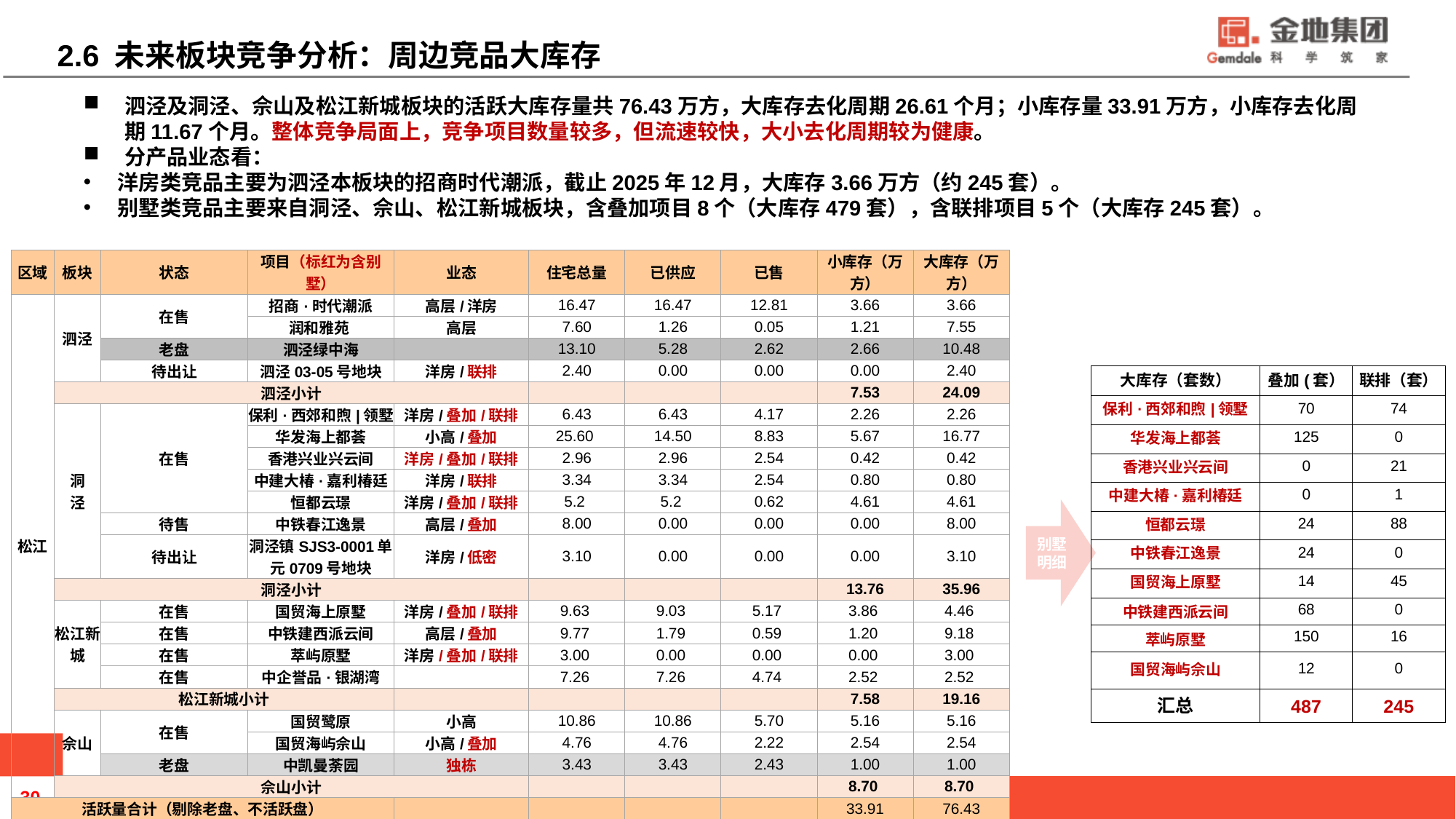

# 2.6 未来板块竞争分析：周边竞品大库存
泗泾及洞泾、佘山及松江新城板块的活跃大库存量共76.43万方，大库存去化周期26.61个月；小库存量33.91万方，小库存去化周期11.67个月。整体竞争局面上，竞争项目数量较多，但流速较快，大小去化周期较为健康。
分产品业态看：
洋房类竞品主要为泗泾本板块的招商时代潮派，截止2025年12月，大库存3.66万方（约245套）。
别墅类竞品主要来自洞泾、佘山、松江新城板块，含叠加项目8个（大库存479套），含联排项目5个（大库存245套）。

| 区域 | 板块 | 状态 | 项目（标红为含别墅） | 业态 | 住宅总量 | 已供应 | 已售 | 小库存（万方） | 大库存（万方） |
| --- | --- | --- | --- | --- | --- | --- | --- | --- | --- |
| 松江 | 泗泾 | 在售 | 招商·时代潮派 | 高层/洋房 | 16.47 | 16.47 | 12.81 | 3.66 | 3.66 |
|  |  |  | 润和雅苑 | 高层 | 7.60 | 1.26 | 0.05 | 1.21 | 7.55 |
|  |  | 老盘 | 泗泾绿中海 |  | 13.10 | 5.28 | 2.62 | 2.66 | 10.48 |
|  |  | 待出让 | 泗泾03-05号地块 | 洋房/联排 | 2.40 | 0.00 | 0.00 | 0.00 | 2.40 |
|  | 泗泾小计 |  |  |  |  |  |  | 7.53 | 24.09 |
|  | 洞泾 | 在售 | 保利·西郊和煦|领墅 | 洋房/叠加/联排 | 6.43 | 6.43 | 4.17 | 2.26 | 2.26 |
|  |  |  | 华发海上都荟 | 小高/叠加 | 25.60 | 14.50 | 8.83 | 5.67 | 16.77 |
|  |  |  | 香港兴业兴云间 | 洋房/叠加/联排 | 2.96 | 2.96 | 2.54 | 0.42 | 0.42 |
|  |  |  | 中建大椿·嘉利椿廷 | 洋房/联排 | 3.34 | 3.34 | 2.54 | 0.80 | 0.80 |
|  |  |  | 恒都云璟 | 洋房/叠加/联排 | 5.2 | 5.2 | 0.62 | 4.61 | 4.61 |
|  |  | 待售 | 中铁春江逸景 | 高层/叠加 | 8.00 | 0.00 | 0.00 | 0.00 | 8.00 |
|  |  | 待出让 | 洞泾镇SJS3-0001单元0709号地块 | 洋房/低密 | 3.10 | 0.00 | 0.00 | 0.00 | 3.10 |
|  | 洞泾小计 |  |  |  |  |  |  | 13.76 | 35.96 |
|  | 松江新城 | 在售 | 国贸海上原墅 | 洋房/叠加/联排 | 9.63 | 9.03 | 5.17 | 3.86 | 4.46 |
|  |  | 在售 | 中铁建西派云间 | 高层/叠加 | 9.77 | 1.79 | 0.59 | 1.20 | 9.18 |
|  |  | 在售 | 萃屿原墅 | 洋房/叠加/联排 | 3.00 | 0.00 | 0.00 | 0.00 | 3.00 |
|  |  | 在售 | 中企誉品·银湖湾 |  | 7.26 | 7.26 | 4.74 | 2.52 | 2.52 |
|  | 松江新城小计 |  |  |  |  |  |  | 7.58 | 19.16 |
|  | 佘山 | 在售 | 国贸鹭原 | 小高 | 10.86 | 10.86 | 5.70 | 5.16 | 5.16 |
|  |  |  | 国贸海屿佘山 | 小高/叠加 | 4.76 | 4.76 | 2.22 | 2.54 | 2.54 |
|  |  | 老盘 | 中凯曼荼园 | 独栋 | 3.43 | 3.43 | 2.43 | 1.00 | 1.00 |
|  | 佘山小计 |  |  |  |  |  |  | 8.70 | 8.70 |
| 活跃量合计（剔除老盘、不活跃盘） |  |  |  |  |  |  |  | 33.91 | 76.43 |
| 去化周期 |  |  |  |  |  |  |  | 11.67 | 26.61 |
| 大库存（套数） | 叠加(套） | 联排（套） |
| --- | --- | --- |
| 保利·西郊和煦|领墅 | 70 | 74 |
| 华发海上都荟 | 125 | 0 |
| 香港兴业兴云间 | 0 | 21 |
| 中建大椿·嘉利椿廷 | 0 | 1 |
| 恒都云璟 | 24 | 88 |
| 中铁春江逸景 | 24 | 0 |
| 国贸海上原墅 | 14 | 45 |
| 中铁建西派云间 | 68 | 0 |
| 萃屿原墅 | 150 | 16 |
| 国贸海屿佘山 | 12 | 0 |
| 汇总 | 487 | 245 |
别墅明细